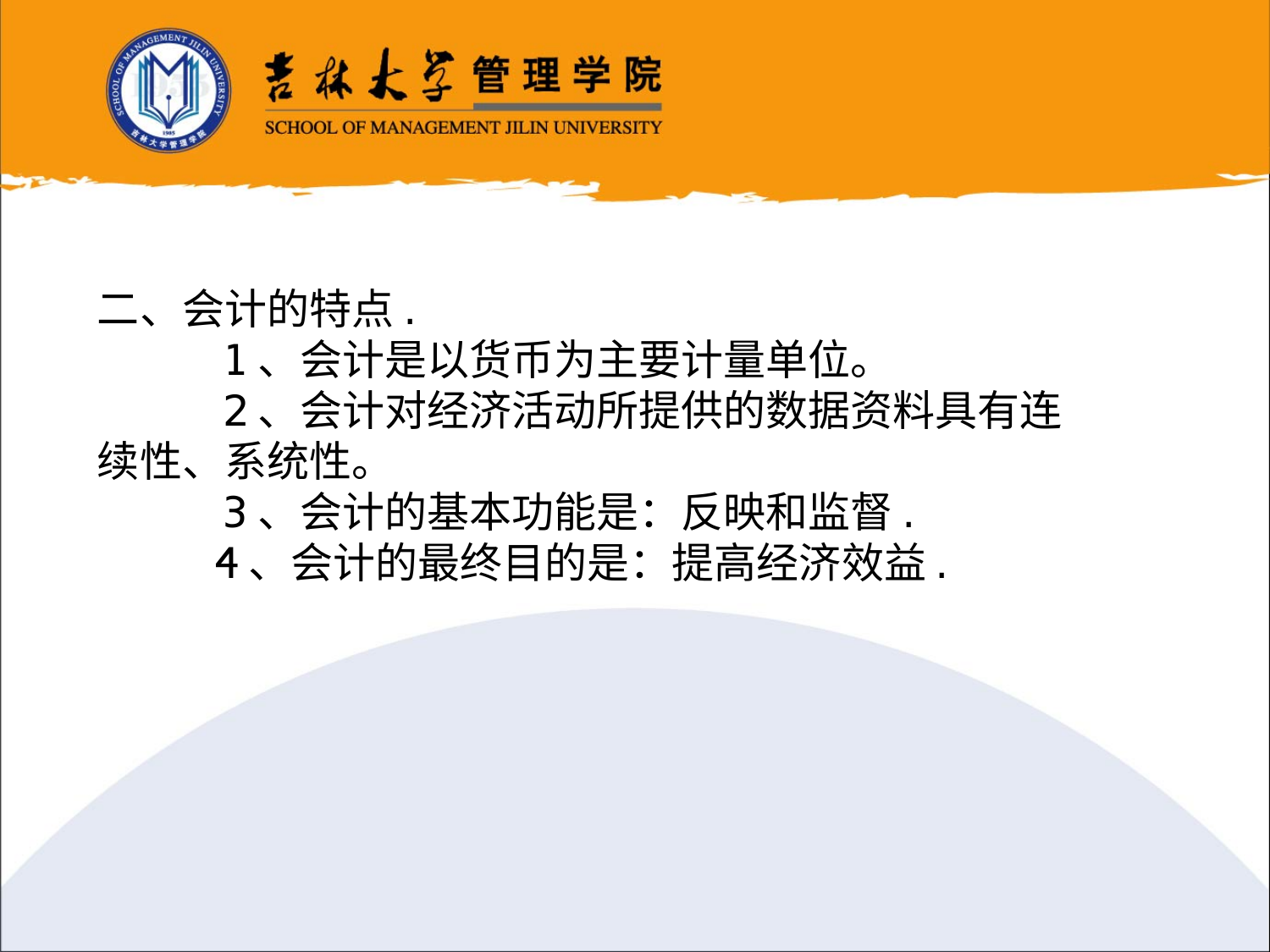

二、会计的特点.
	1、会计是以货币为主要计量单位。
	2、会计对经济活动所提供的数据资料具有连续性、系统性。
	3、会计的基本功能是：反映和监督.
         4、会计的最终目的是：提高经济效益.
5